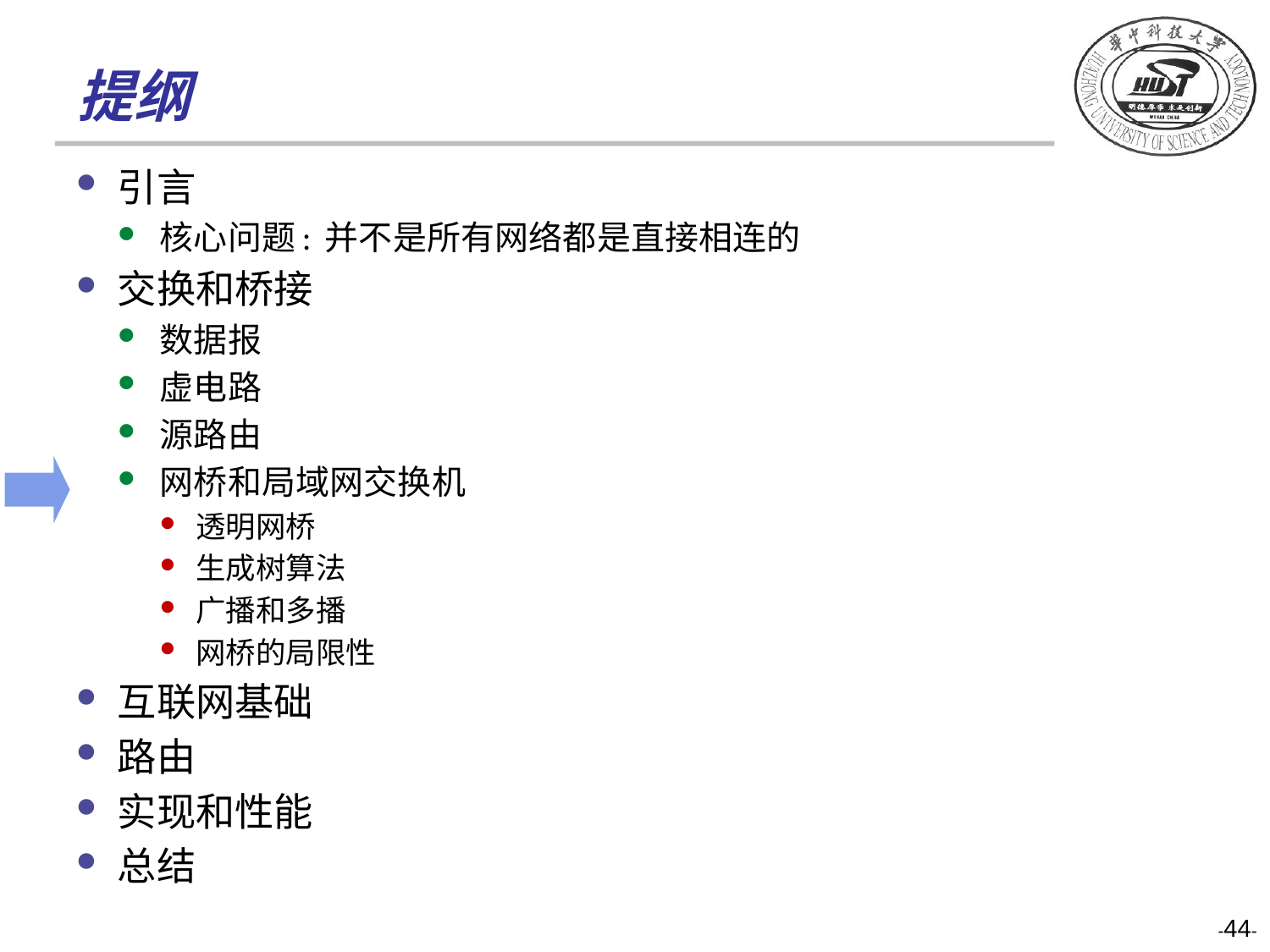

# 提纲
引言
核心问题: 并不是所有网络都是直接相连的
交换和桥接
数据报
虚电路
源路由
网桥和局域网交换机
透明网桥
生成树算法
广播和多播
网桥的局限性
互联网基础
路由
实现和性能
总结

-44-